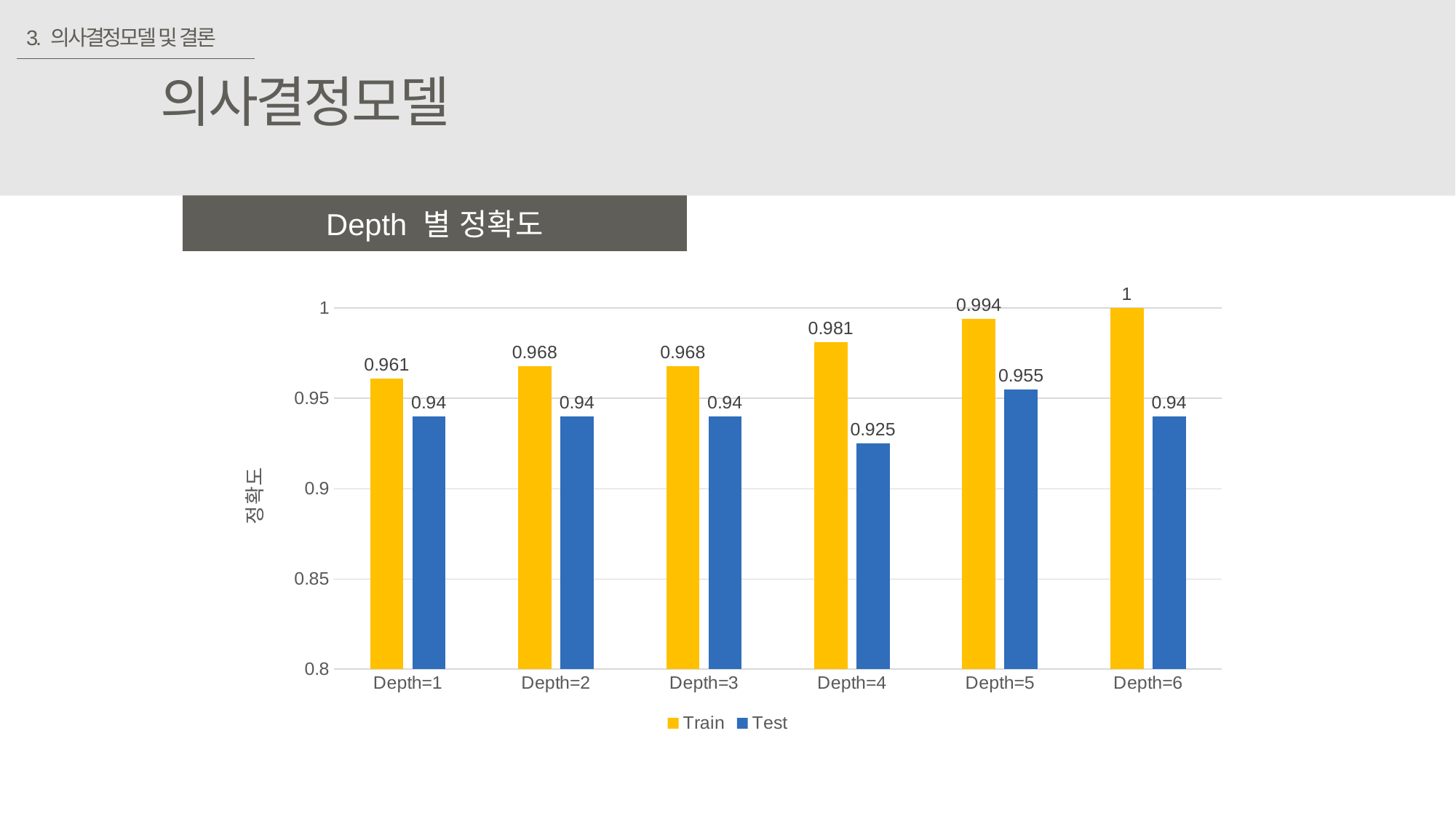

3. 의사결정모델 및 결론
의사결정모델
Depth 별 정확도

### Chart

| Category | Train | Test |
|---|---|---|
| Depth=1 | 0.961 | 0.94 |
| Depth=2 | 0.968 | 0.94 |
| Depth=3 | 0.968 | 0.94 |
| Depth=4 | 0.981 | 0.925 |
| Depth=5 | 0.994 | 0.955 |
| Depth=6 | 1.0 | 0.94 |